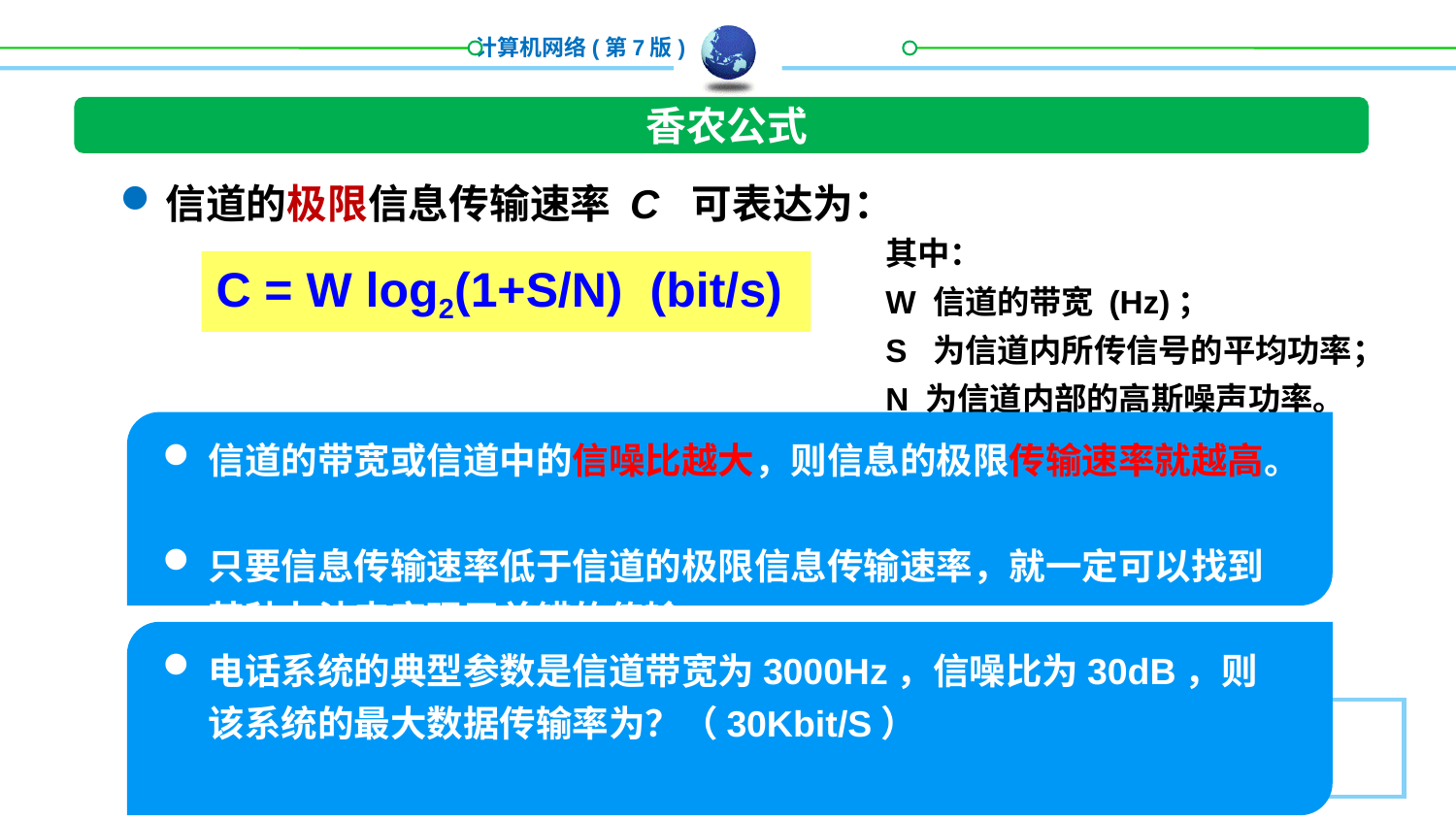

香农公式
信道的极限信息传输速率 C  可表达为：

其中：
W 信道的带宽 (Hz)；
S  为信道内所传信号的平均功率；
N 为信道内部的高斯噪声功率。
C = W log2(1+S/N)  (bit/s)

信道的带宽或信道中的信噪比越大，则信息的极限传输速率就越高。
只要信息传输速率低于信道的极限信息传输速率，就一定可以找到某种办法来实现无差错的传输。

电话系统的典型参数是信道带宽为3000Hz，信噪比为30dB，则该系统的最大数据传输率为？（30Kbit/S）